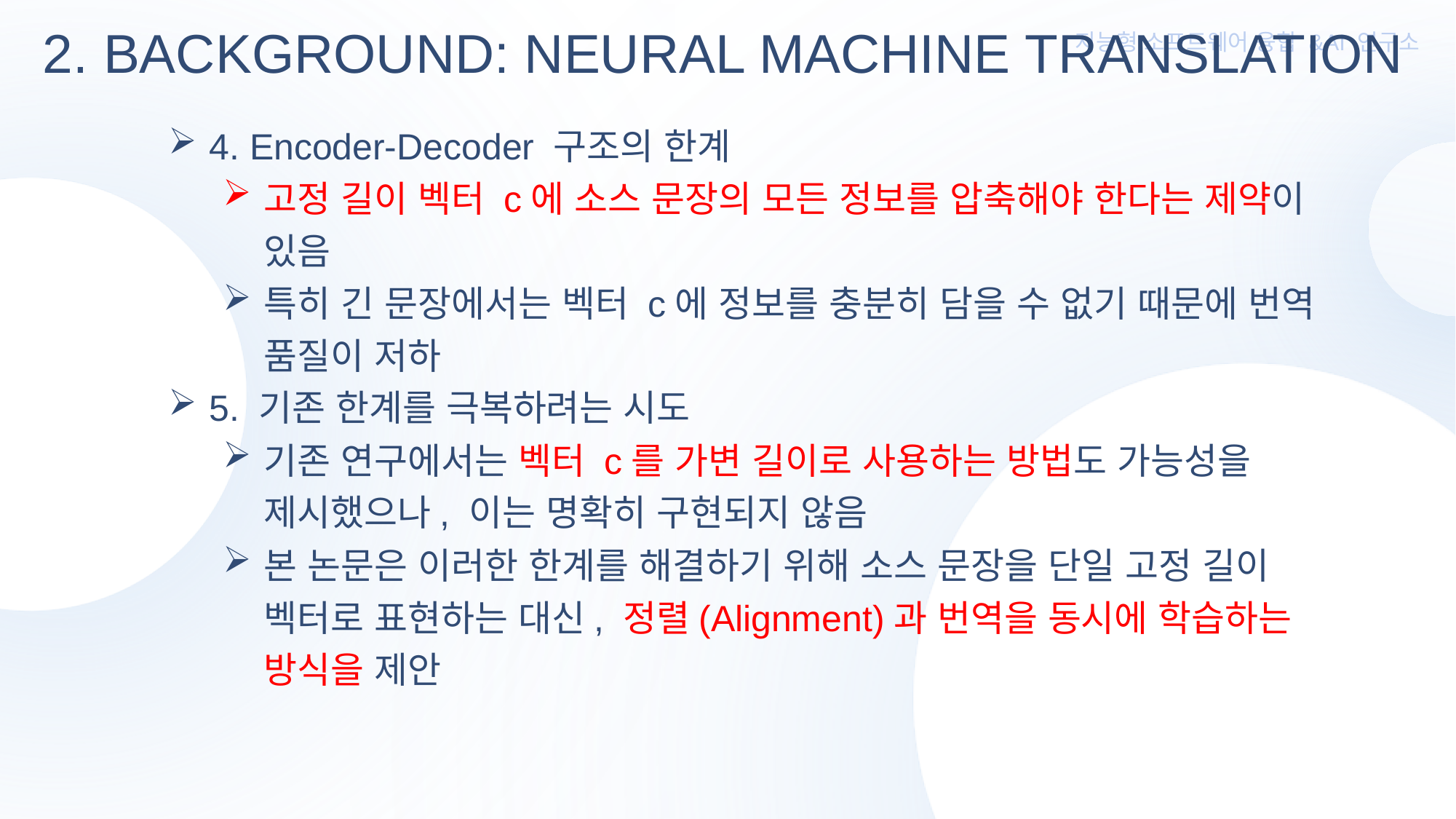

2. BACKGROUND: NEURAL MACHINE TRANSLATION
4. Encoder-Decoder 구조의 한계
고정 길이 벡터 c에 소스 문장의 모든 정보를 압축해야 한다는 제약이 있음
특히 긴 문장에서는 벡터 c에 정보를 충분히 담을 수 없기 때문에 번역 품질이 저하
5. 기존 한계를 극복하려는 시도
기존 연구에서는 벡터 c를 가변 길이로 사용하는 방법도 가능성을 제시했으나, 이는 명확히 구현되지 않음
본 논문은 이러한 한계를 해결하기 위해 소스 문장을 단일 고정 길이 벡터로 표현하는 대신, 정렬(Alignment)과 번역을 동시에 학습하는 방식을 제안